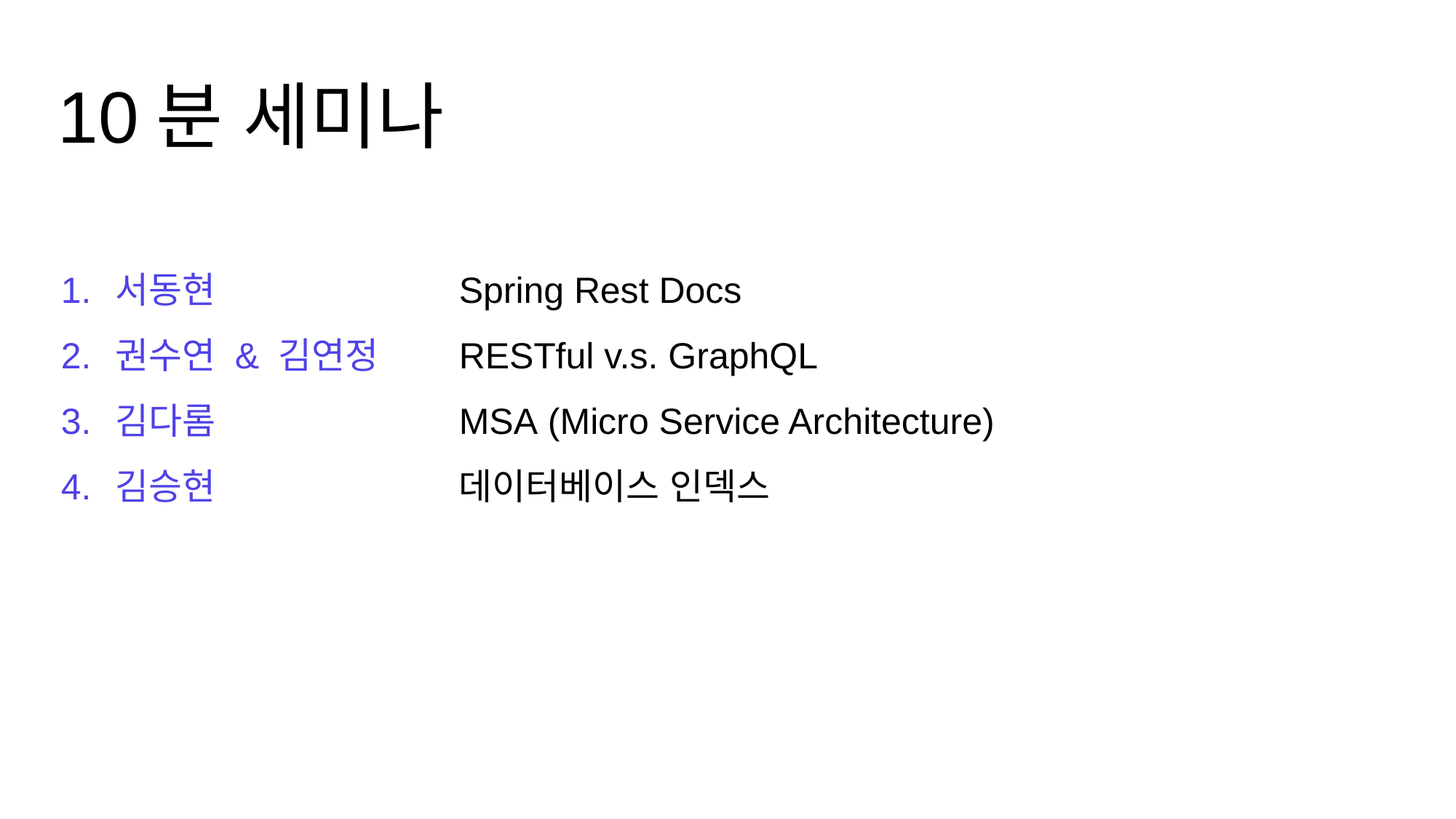

10분 세미나
서동현
권수연 & 김연정
김다롬
김승현

Spring Rest Docs
RESTful v.s. GraphQL
MSA (Micro Service Architecture)
데이터베이스 인덱스